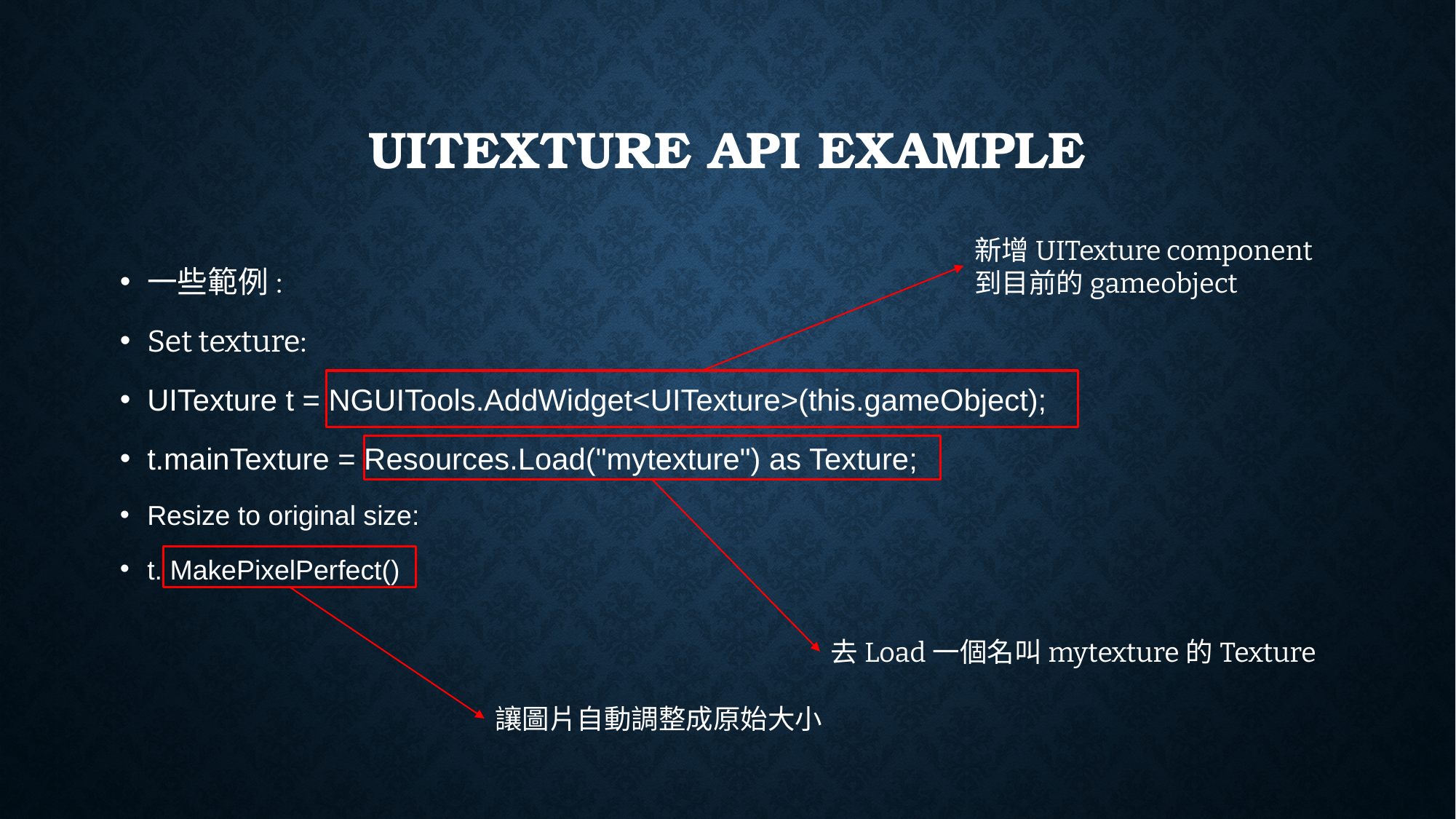

# UITexture API EXAMPLE
新增UITexture component 到目前的gameobject
一些範例:
Set texture:
UITexture t = NGUITools.AddWidget<UITexture>(this.gameObject);
t.mainTexture = Resources.Load("mytexture") as Texture;
Resize to original size:
t. MakePixelPerfect()

去Load一個名叫mytexture的Texture
讓圖片自動調整成原始大小